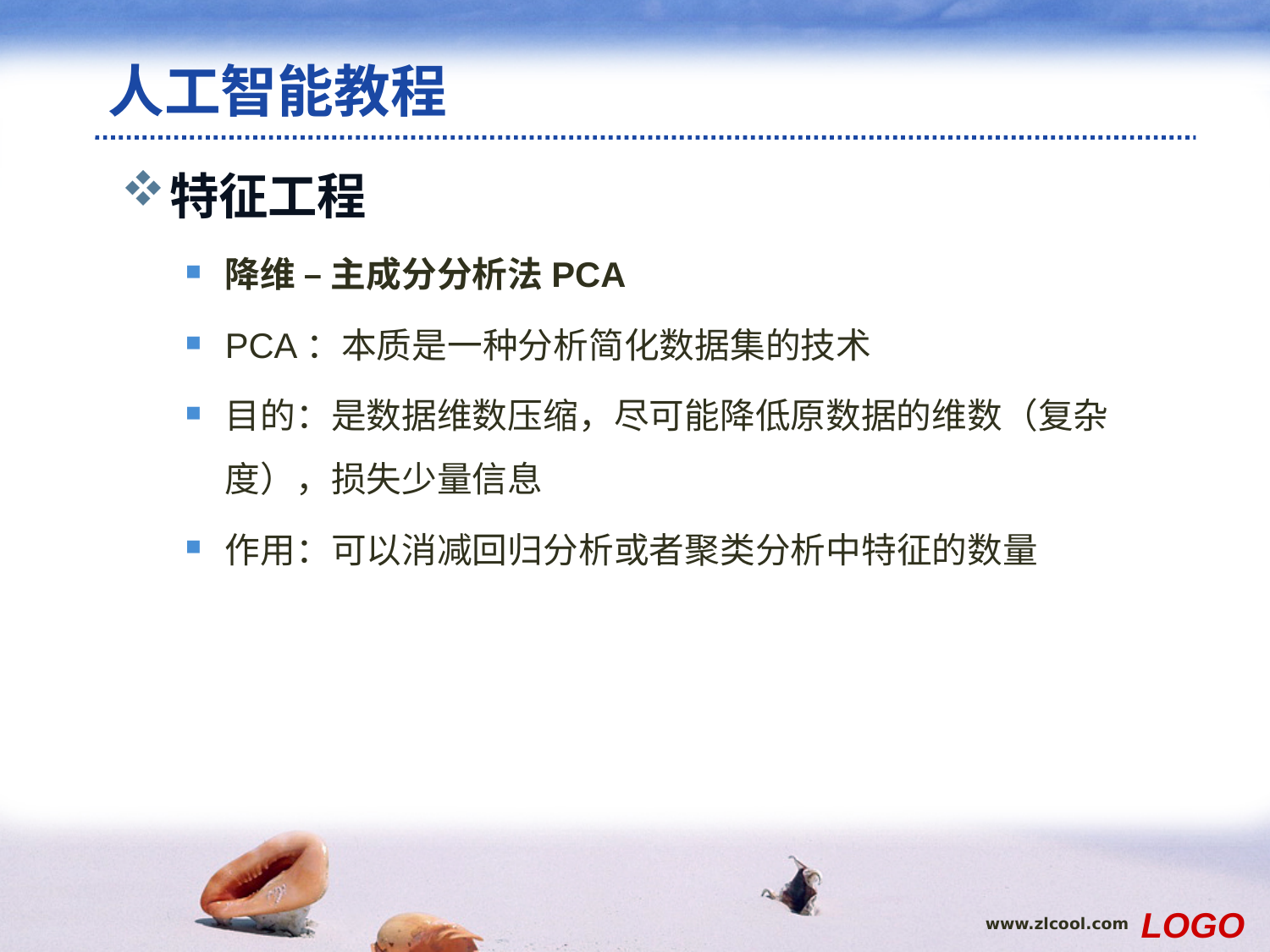

# 人工智能教程
特征工程
降维 – 主成分分析法PCA
PCA：本质是一种分析简化数据集的技术
目的：是数据维数压缩，尽可能降低原数据的维数（复杂度），损失少量信息
作用：可以消减回归分析或者聚类分析中特征的数量

LOGO
www.zlcool.com